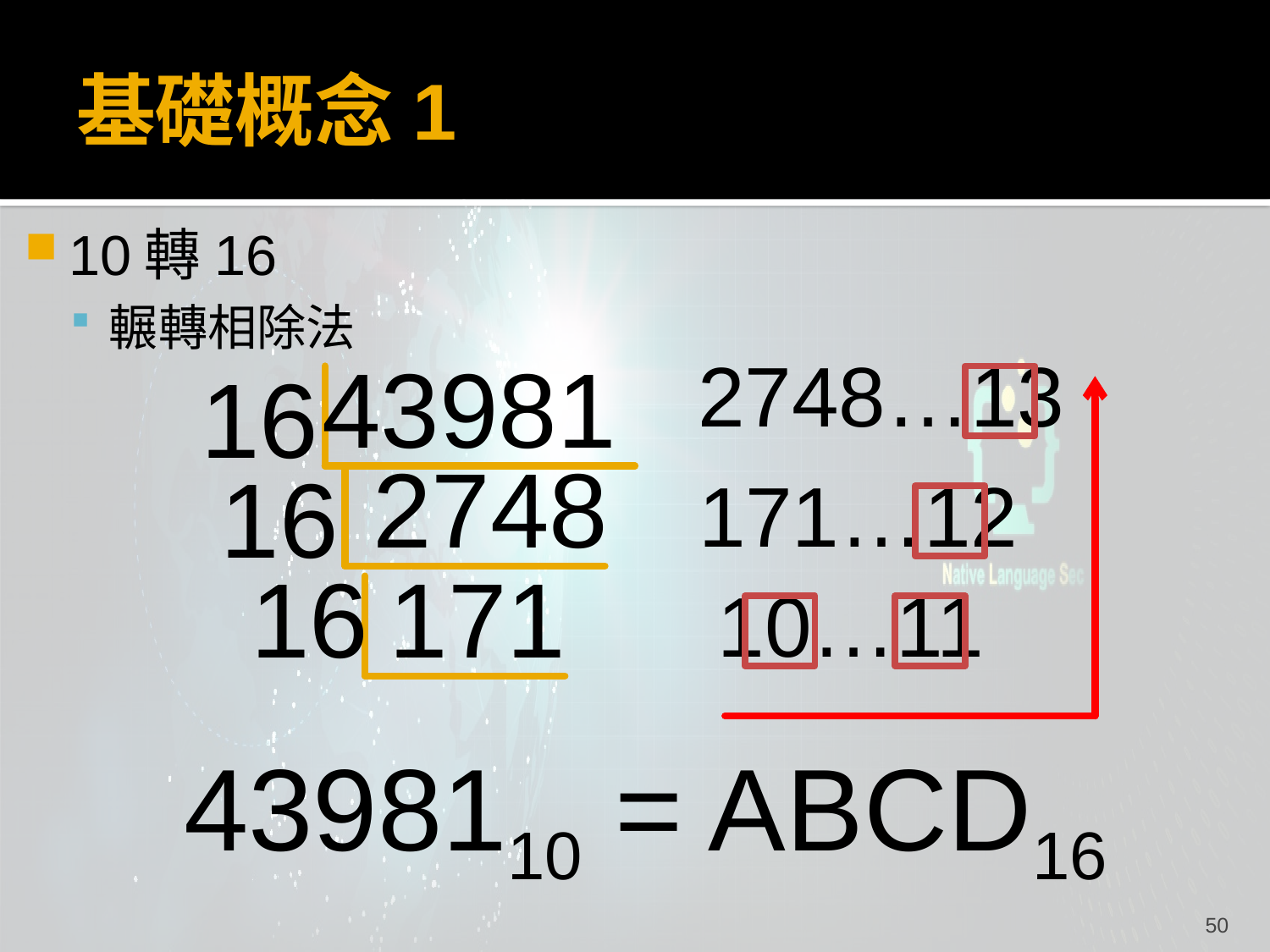

# 基礎概念1
10轉16
輾轉相除法

43981
2748…13
16

2748
16
171…12

16
171
10…11

4398110 = ABCD16
50